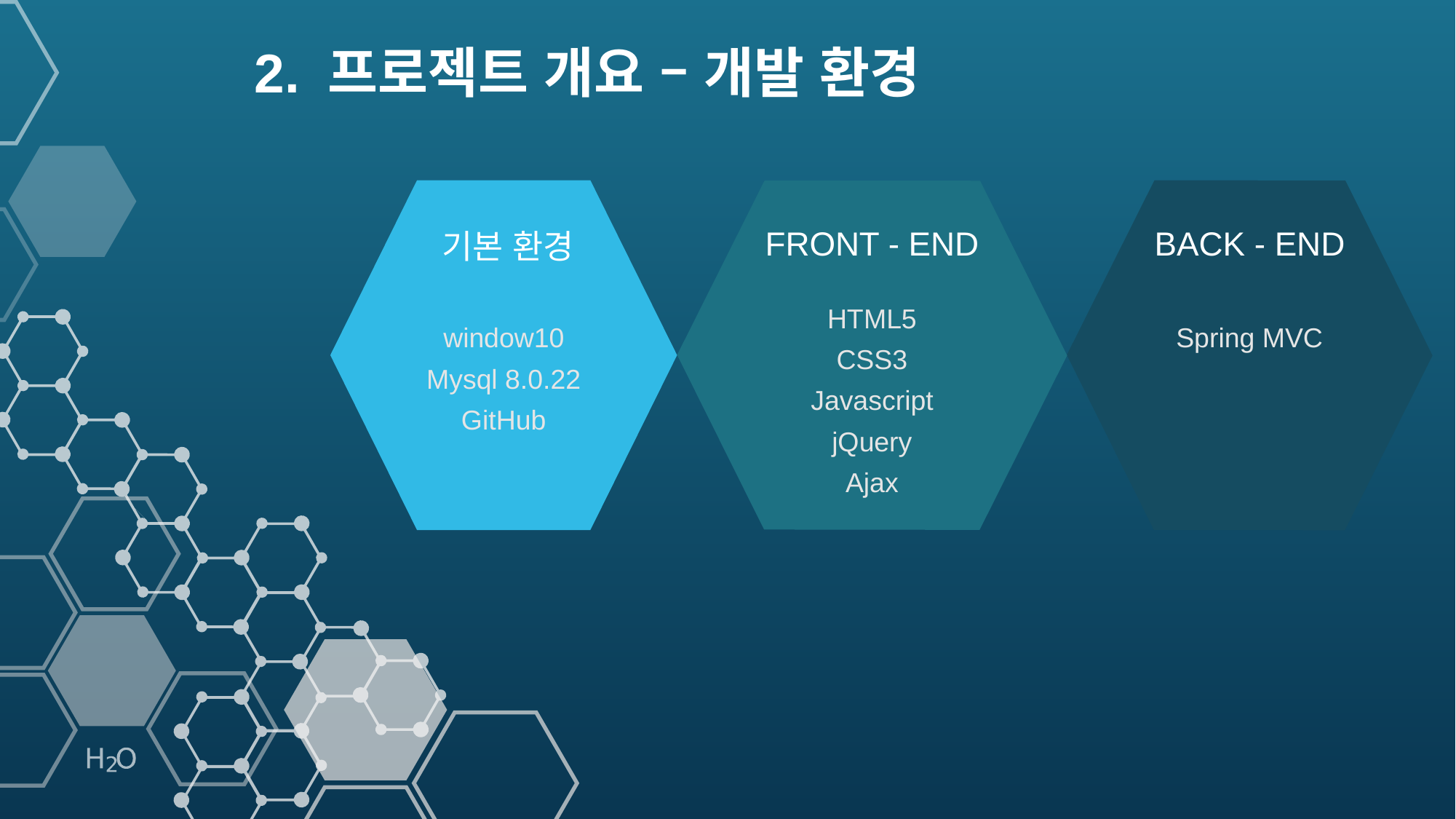

2. 프로젝트 개요 – 개발 환경

BACK - END
FRONT - END
기본 환경
HTML5
CSS3
Javascript
jQuery
Ajax
window10
Mysql 8.0.22
GitHub
Spring MVC